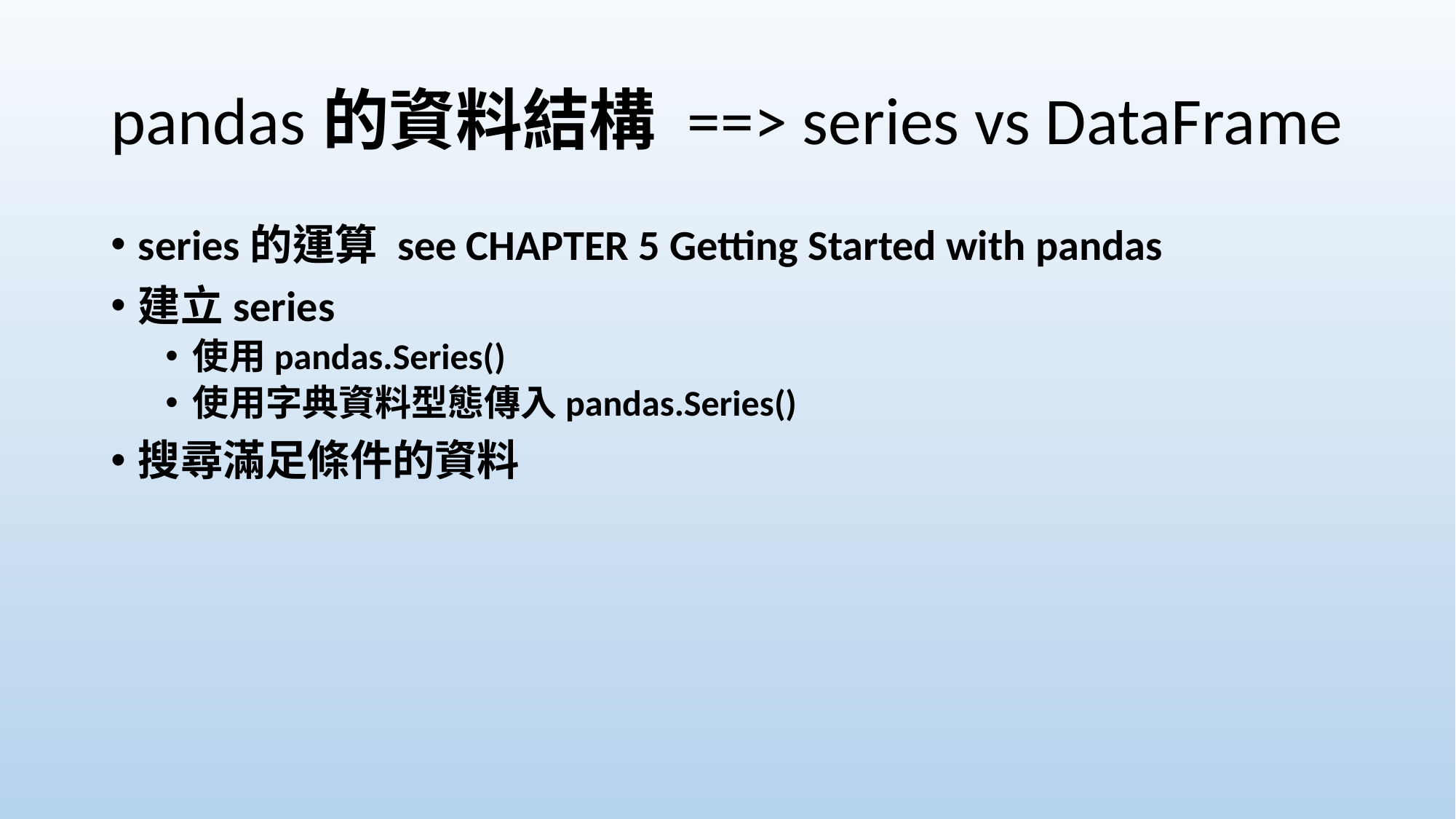

# pandas的資料結構 ==> series vs DataFrame
series的運算 see CHAPTER 5 Getting Started with pandas
建立series
使用pandas.Series()
使用字典資料型態傳入pandas.Series()
搜尋滿足條件的資料